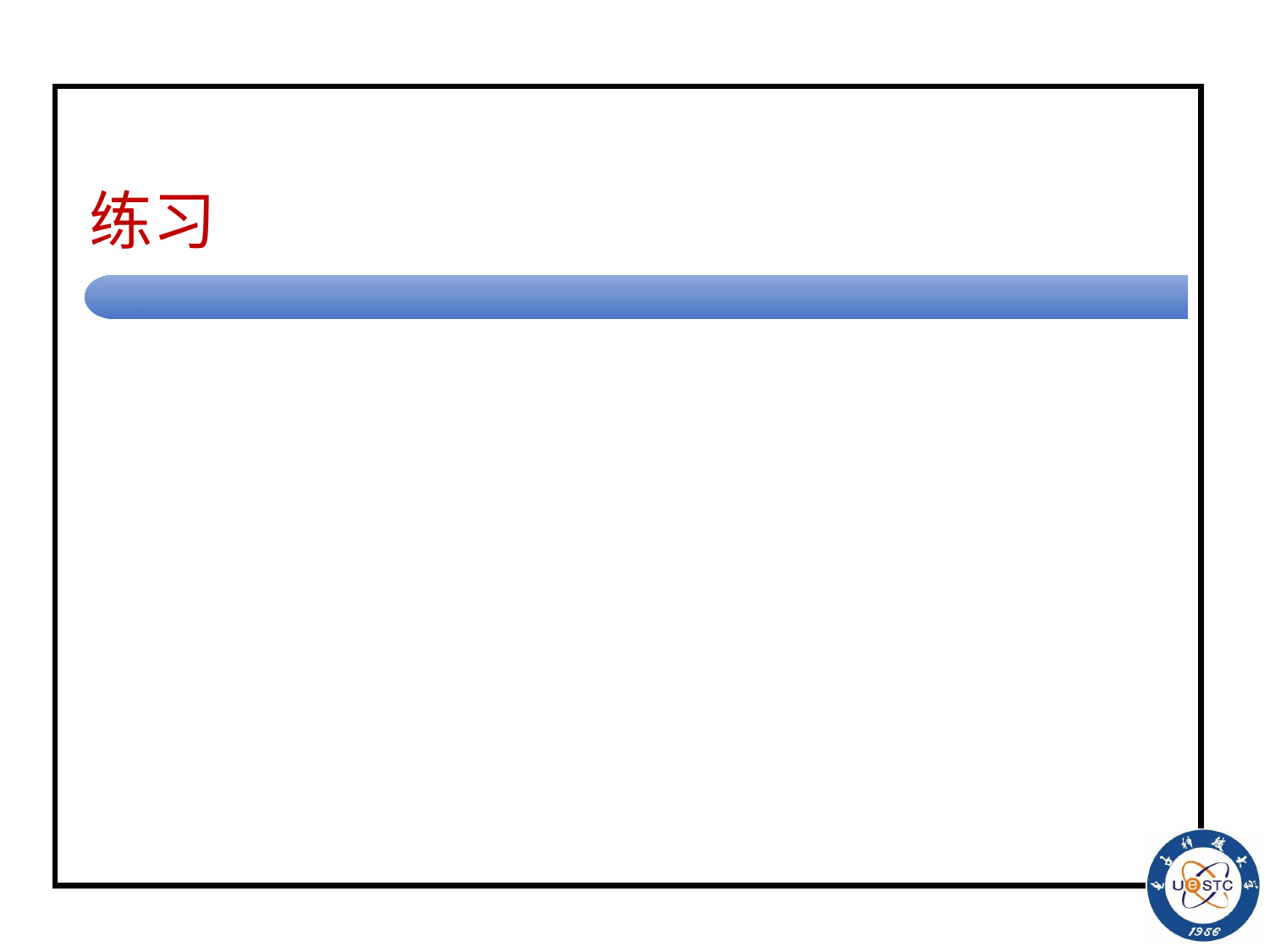

# 练习
构造TM接收语言{aibjci+j|i, j>0}
构造TM接收语言{aibjci*j|i, j>0}
构造TM接收语言{ak|k=2n , n>0}